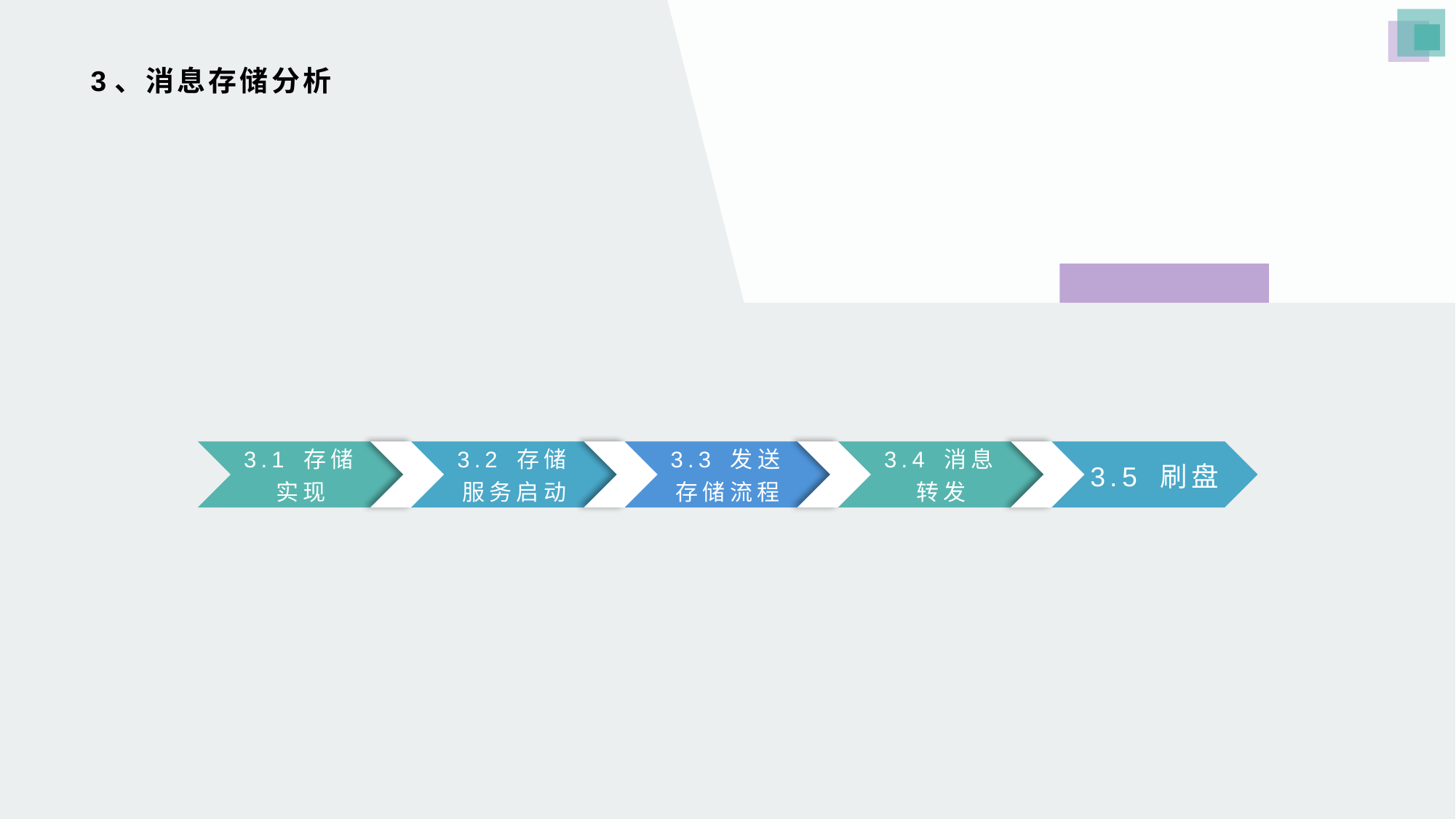

# 3、消息存储分析

3.1 存储实现

3.2 存储服务启动

3.3 发送存储流程

3.4 消息转发

3.5 刷盘